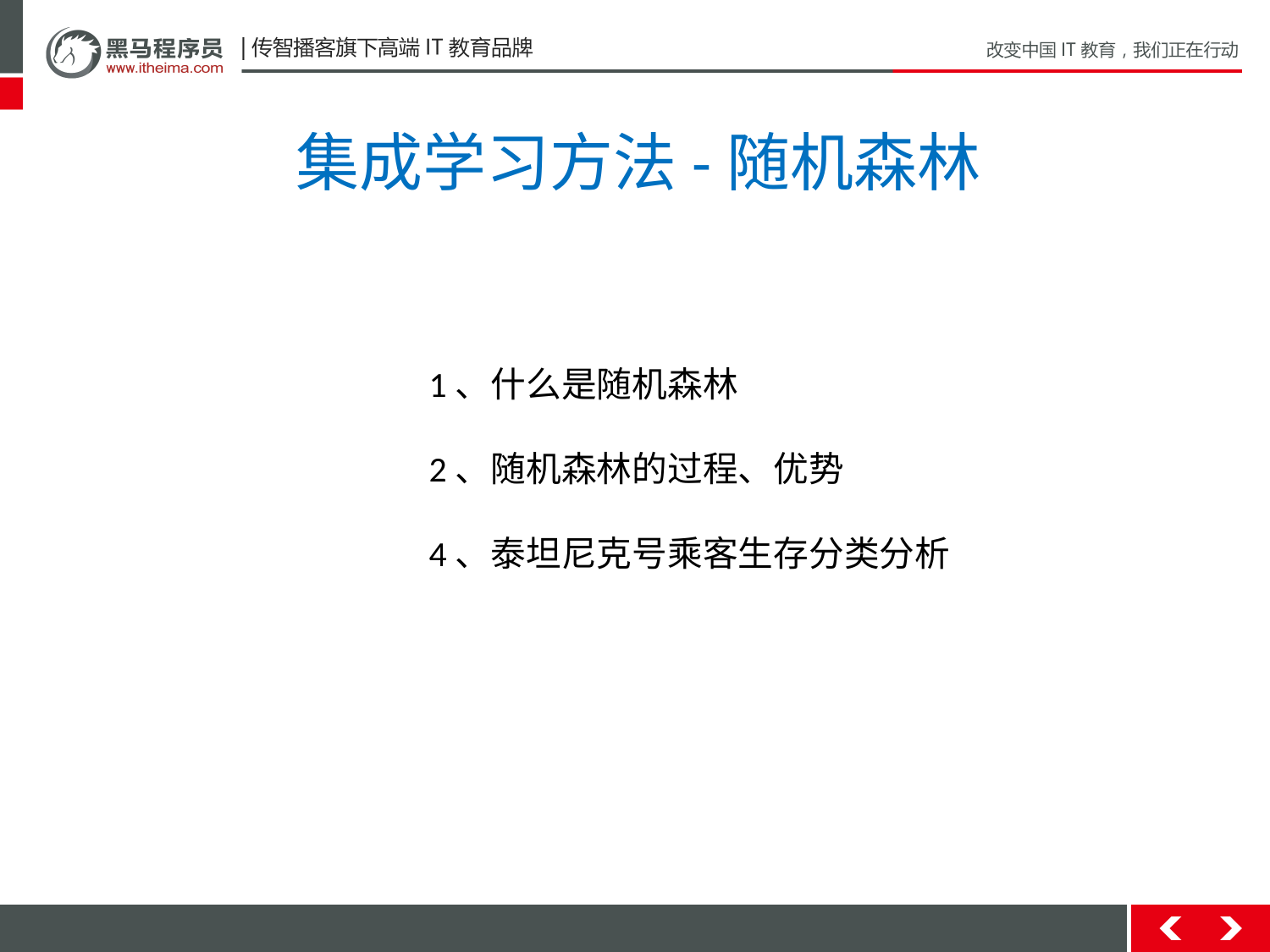

集成学习方法-随机森林
1、什么是随机森林

2、随机森林的过程、优势

4、泰坦尼克号乘客生存分类分析